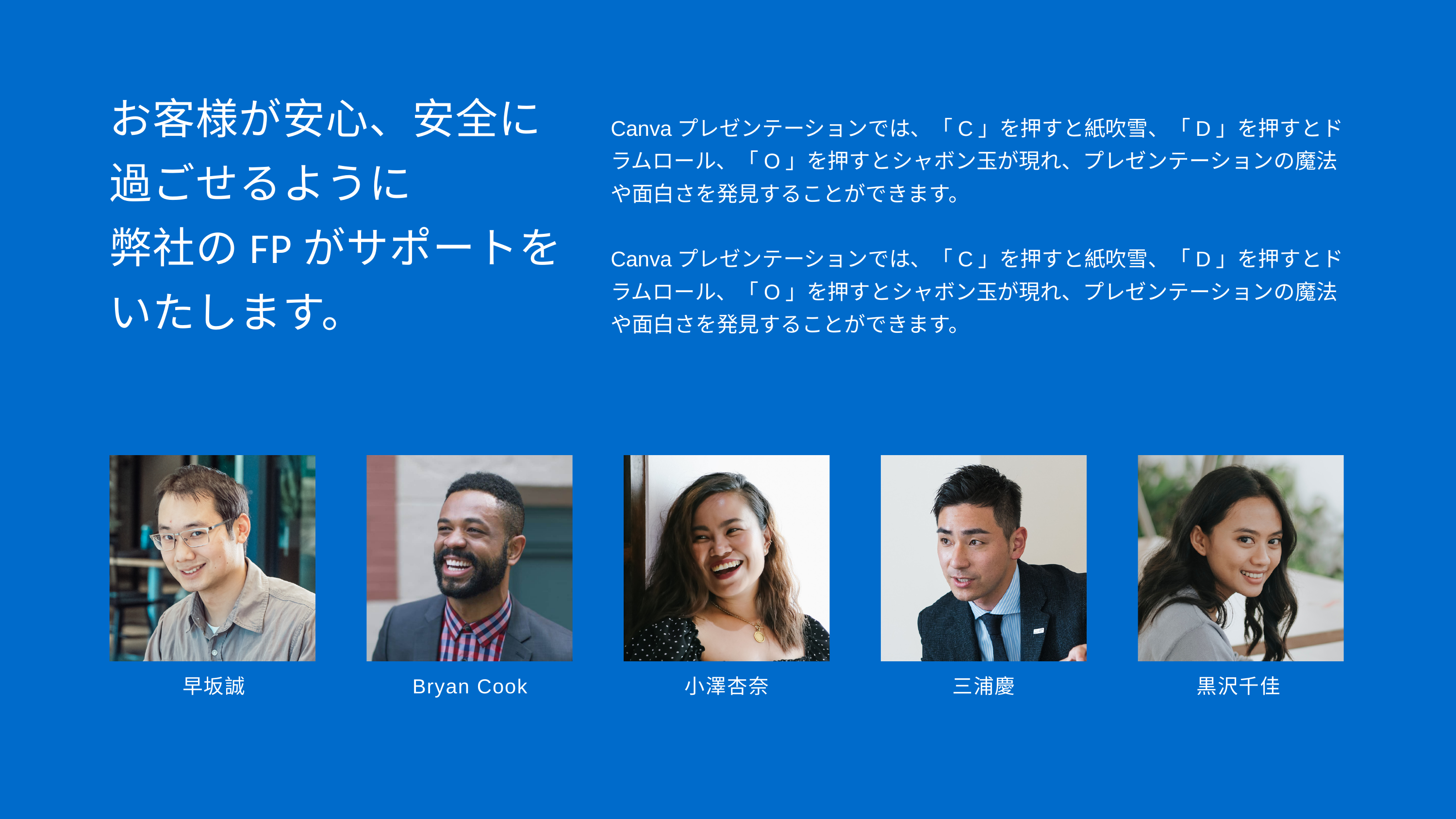

お客様が安心、安全に過ごせるように
弊社のFPがサポートをいたします。
Canvaプレゼンテーションでは、「C」を押すと紙吹雪、「D」を押すとドラムロール、「O」を押すとシャボン玉が現れ、プレゼンテーションの魔法や面白さを発見することができます。

Canvaプレゼンテーションでは、「C」を押すと紙吹雪、「D」を押すとドラムロール、「O」を押すとシャボン玉が現れ、プレゼンテーションの魔法や面白さを発見することができます。

早坂誠

Bryan Cook
小澤杏奈

三浦慶
黒沢千佳